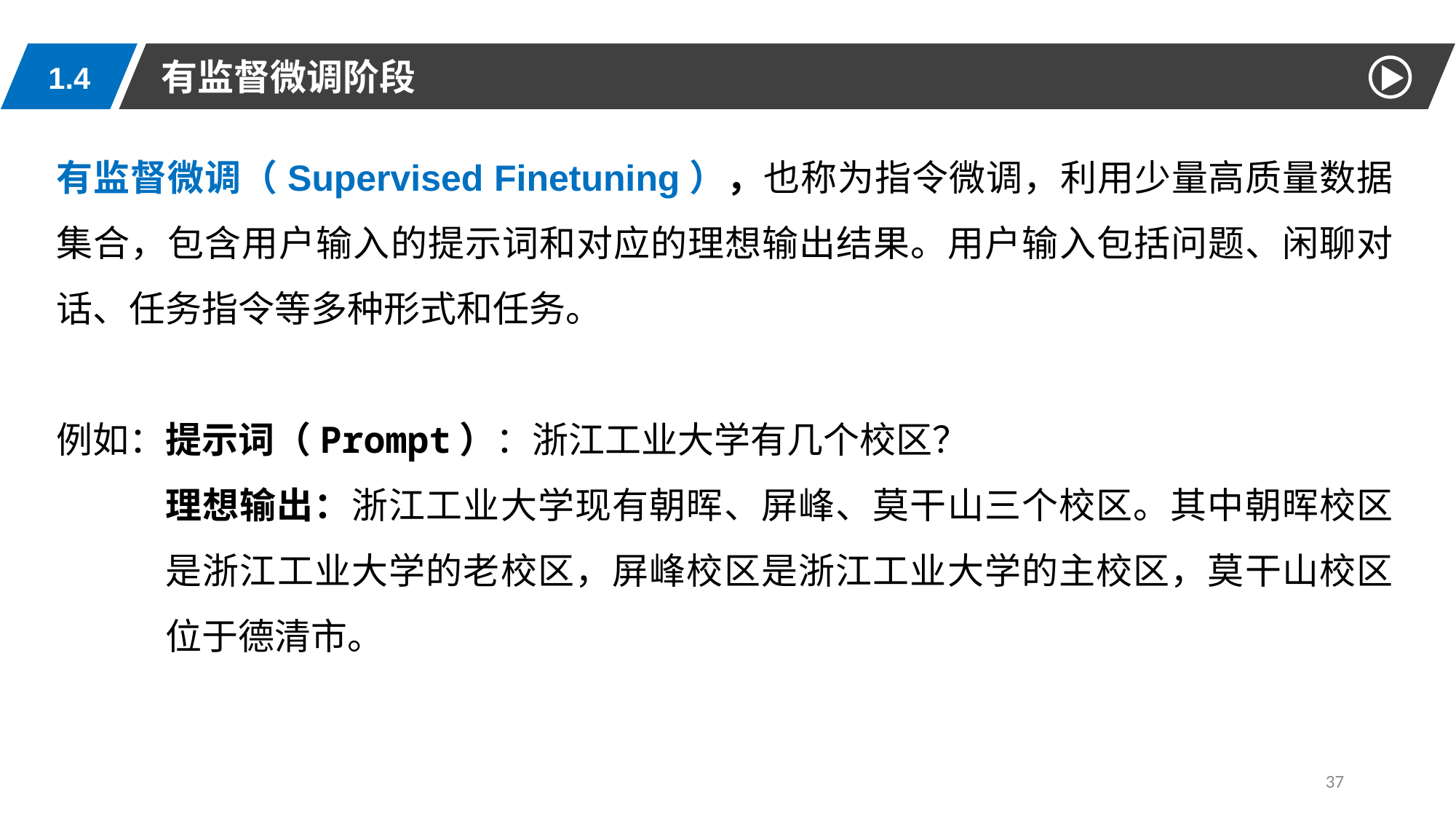

有监督微调阶段
1.4

有监督微调（Supervised Finetuning），也称为指令微调，利用少量高质量数据集合，包含用户输入的提示词和对应的理想输出结果。用户输入包括问题、闲聊对话、任务指令等多种形式和任务。

例如：提示词（Prompt）：浙江工业大学有几个校区？
理想输出：浙江工业大学现有朝晖、屏峰、莫干山三个校区。其中朝晖校区是浙江工业大学的老校区，屏峰校区是浙江工业大学的主校区，莫干山校区位于德清市。

37